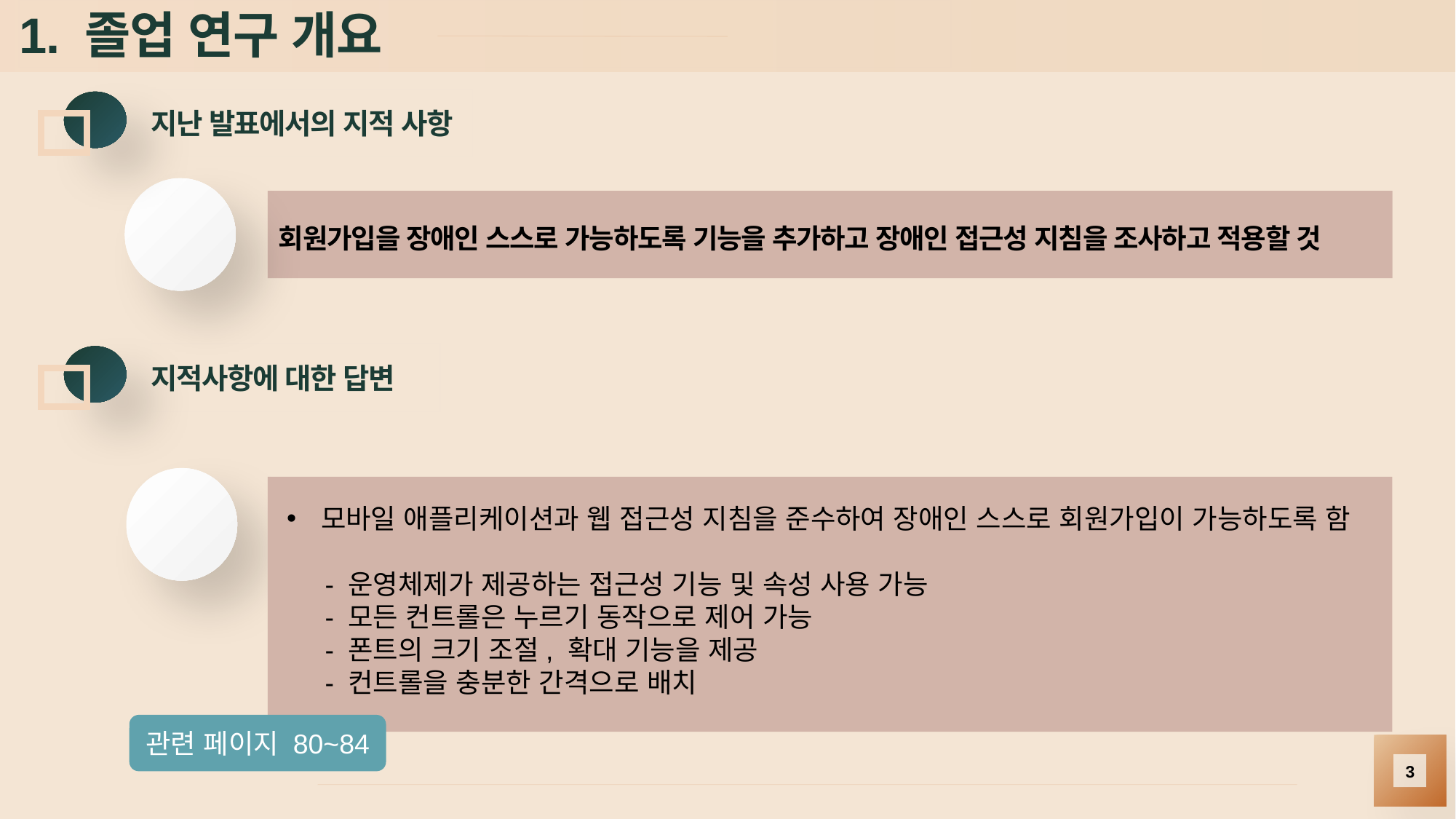

# 1. 졸업 연구 개요
지난 발표에서의 지적 사항

회원가입을 장애인 스스로 가능하도록 기능을 추가하고 장애인 접근성 지침을 조사하고 적용할 것
지적사항에 대한 답변

모바일 애플리케이션과 웹 접근성 지침을 준수하여 장애인 스스로 회원가입이 가능하도록 함

     - 운영체제가 제공하는 접근성 기능 및 속성 사용 가능
     - 모든 컨트롤은 누르기 동작으로 제어 가능
     - 폰트의 크기 조절, 확대 기능을 제공
     - 컨트롤을 충분한 간격으로 배치
관련 페이지 80~84
3